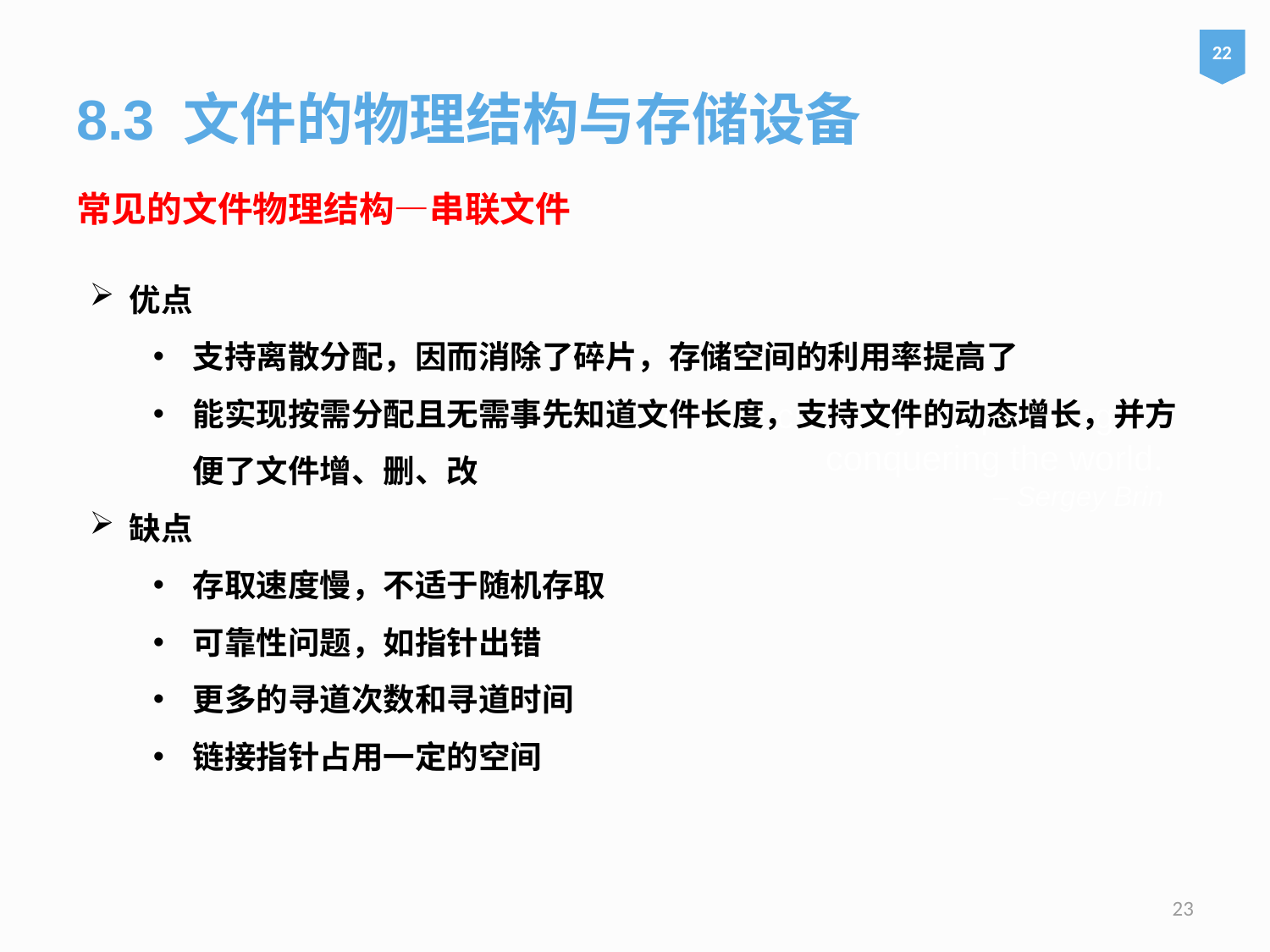

22
8.3 文件的物理结构与存储设备
常见的文件物理结构—串联文件

优点
支持离散分配，因而消除了碎片，存储空间的利用率提高了
能实现按需分配且无需事先知道文件长度，支持文件的动态增长，并方便了文件增、删、改
缺点
存取速度慢，不适于随机存取
可靠性问题，如指针出错
更多的寻道次数和寻道时间
链接指针占用一定的空间
# We are currently not planning on conquering the world. – Sergey Brin
23